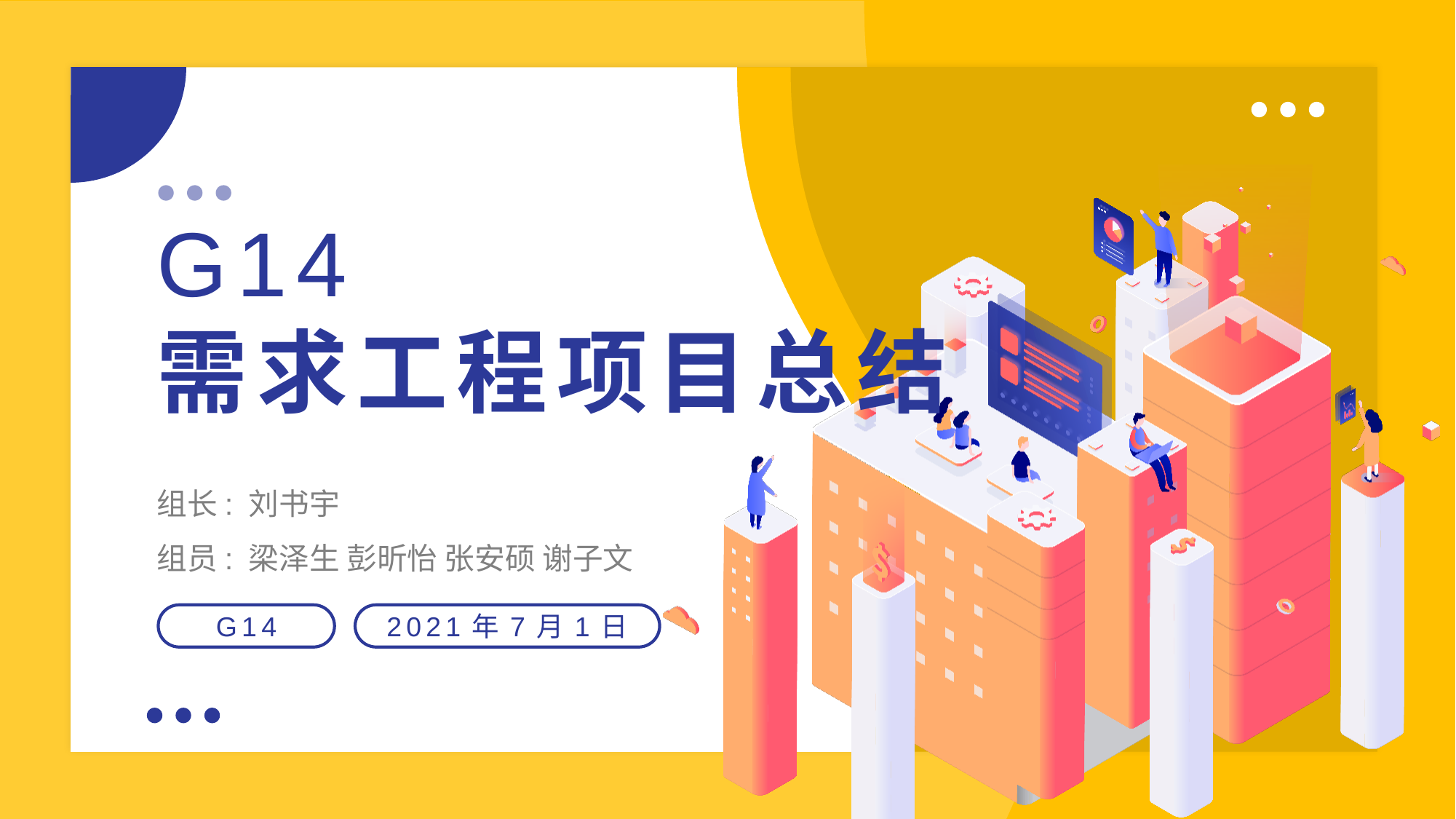

G14
需求工程项目总结
组长: 刘书宇
组员: 梁泽生 彭昕怡 张安硕 谢子文
G14
2021年7月1日